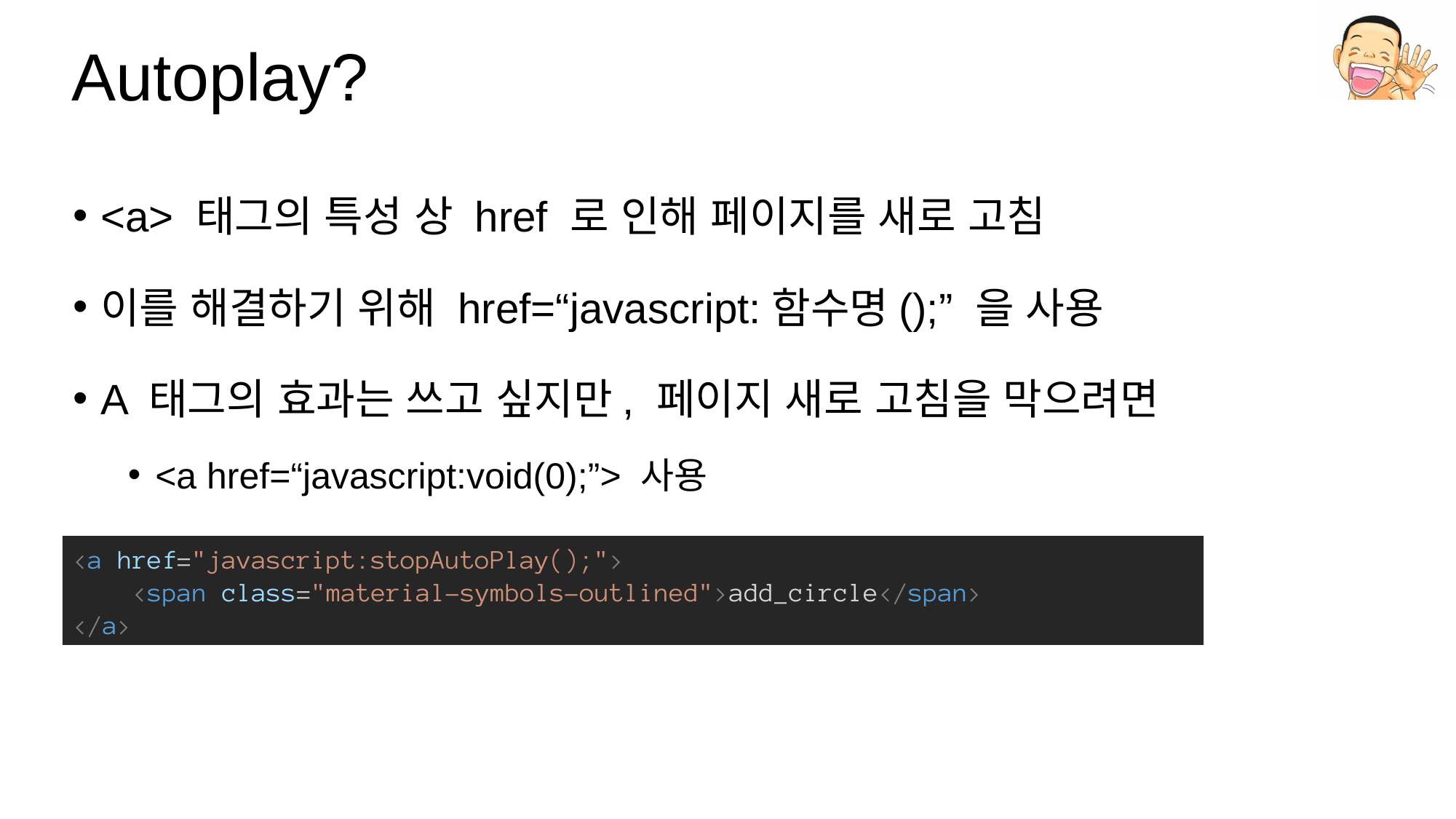

# Autoplay?
<a> 태그의 특성 상 href 로 인해 페이지를 새로 고침
이를 해결하기 위해 href=“javascript:함수명();” 을 사용
A 태그의 효과는 쓰고 싶지만, 페이지 새로 고침을 막으려면
<a href=“javascript:void(0);”> 사용
<a href="javascript:stopAutoPlay();">
    <span class="material-symbols-outlined">add_circle</span>
</a>